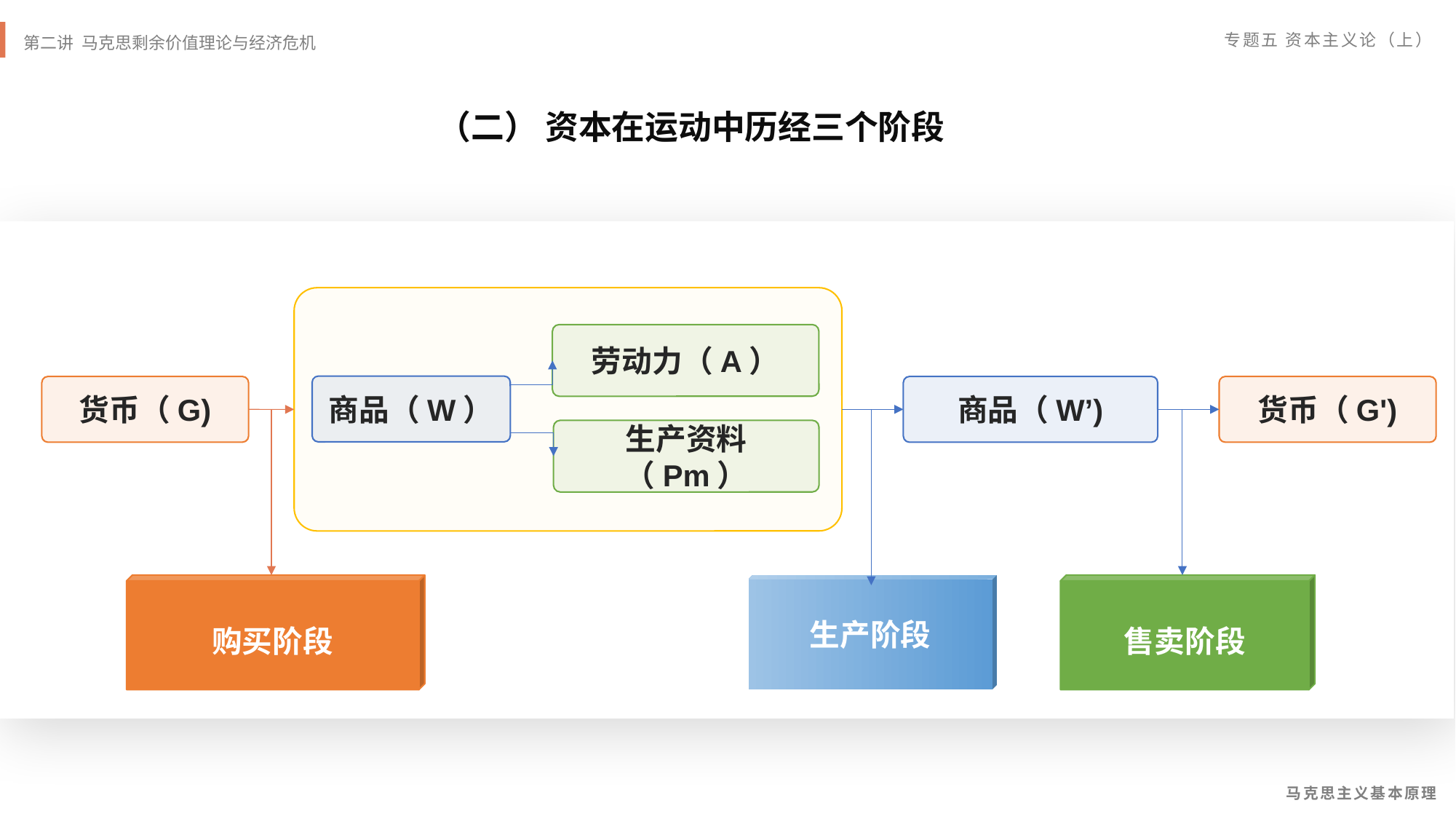

（二） 资本在运动中历经三个阶段

劳动力（A）
商品（W）
货币（G)
商品（W’)
货币（G')
生产资料（Pm）
生产阶段
购买阶段
售卖阶段